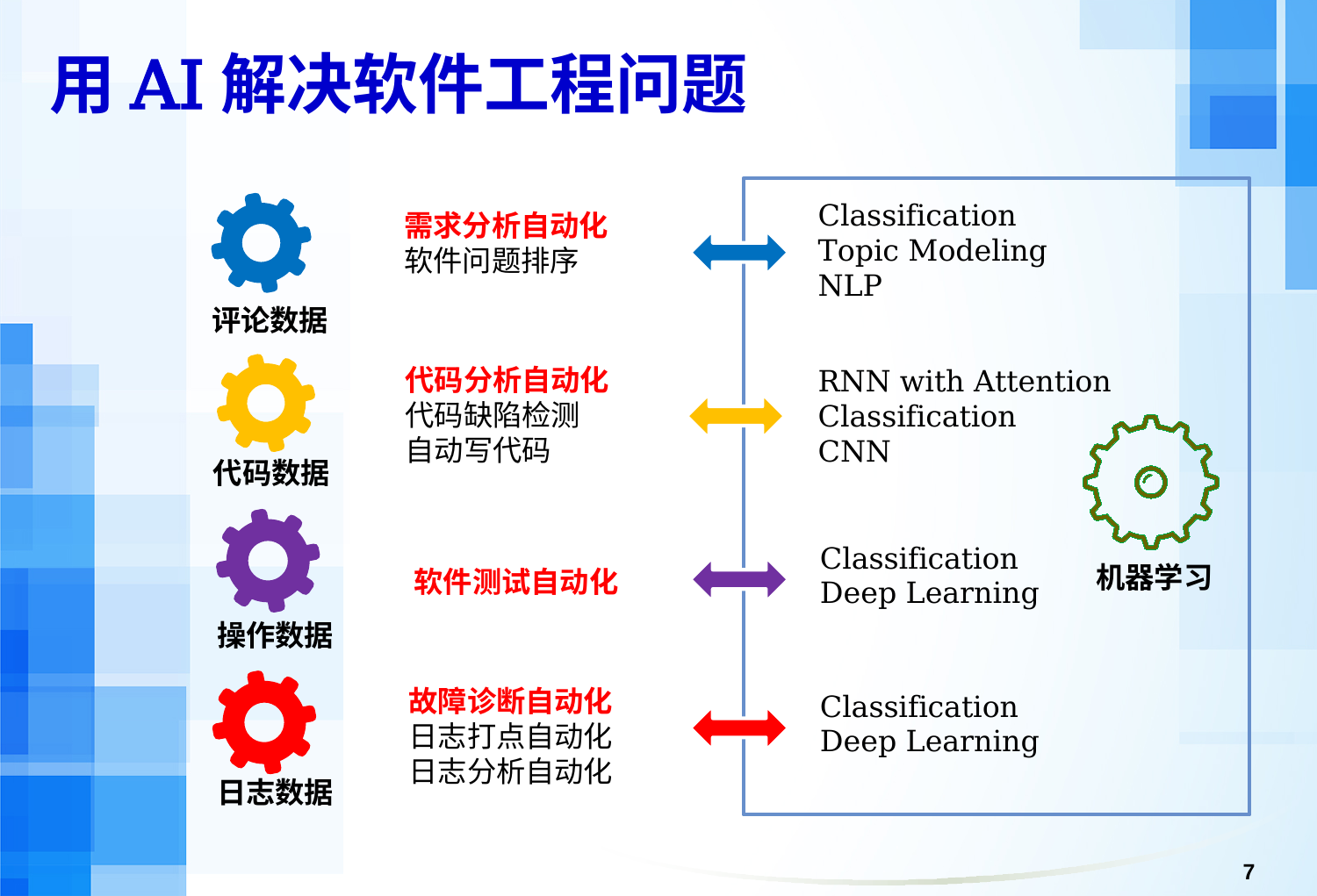

# 用AI解决软件工程问题

Classification
Topic Modeling
NLP

需求分析自动化
软件问题排序

评论数据

代码分析自动化
代码缺陷检测
自动写代码
RNN with Attention
Classification
CNN

代码数据

Classification
Deep Learning
机器学习
软件测试自动化

操作数据

故障诊断自动化
日志打点自动化
日志分析自动化
Classification
Deep Learning

日志数据
7